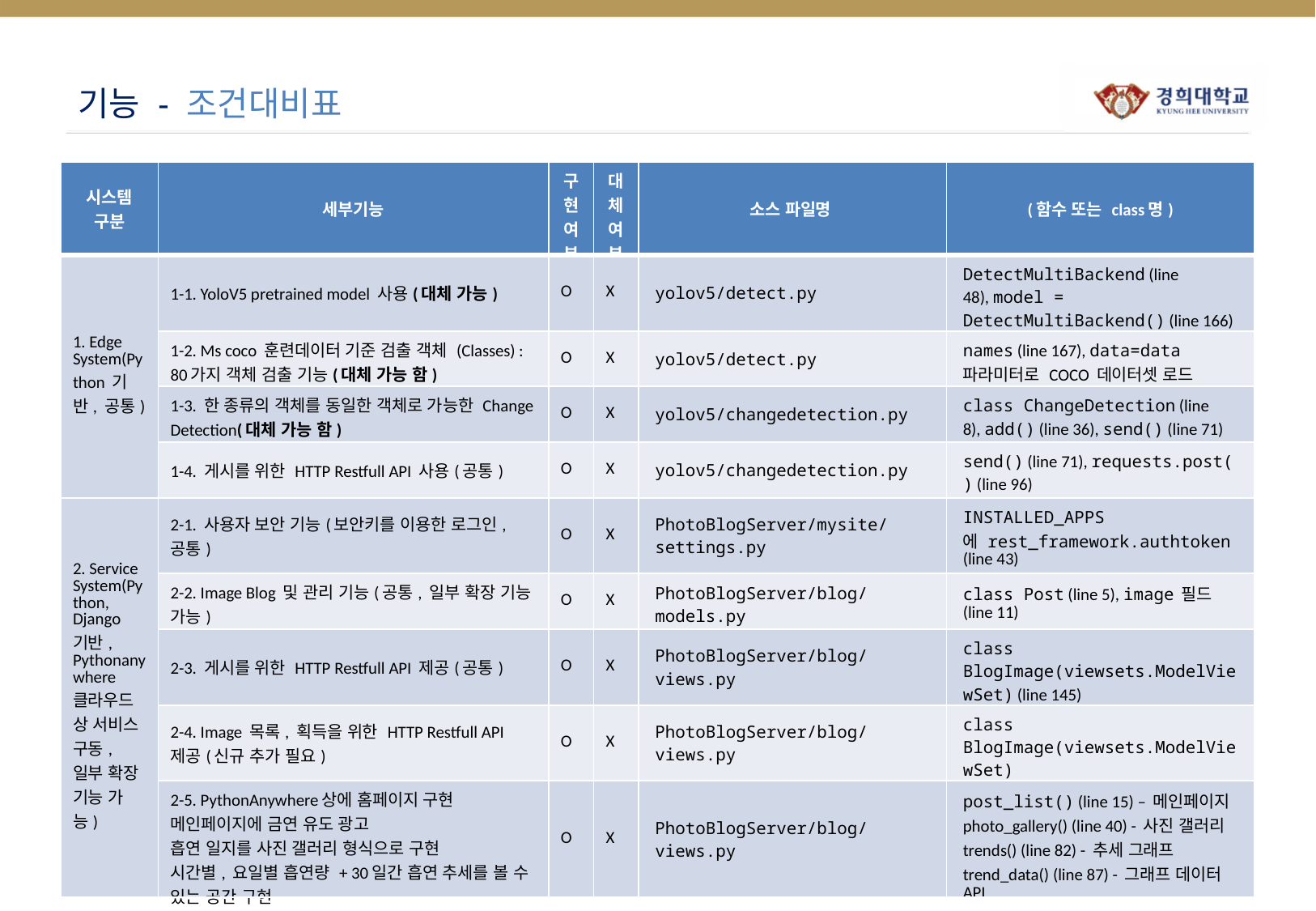

# 기능 - 조건대비표
| 시스템 구분 | 세부기능 | 구현 여부 | 대체 여부 | 소스 파일명 | (함수 또는 class명) |
| --- | --- | --- | --- | --- | --- |
| 1. Edge System(Python 기반, 공통) | 1-1. YoloV5 pretrained model 사용(대체 가능) | O | X | yolov5/detect.py | DetectMultiBackend (line 48), model = DetectMultiBackend() (line 166) |
|  | 1-2. Ms coco 훈련데이터 기준 검출 객체 (Classes) : 80가지 객체 검출 기능(대체 가능 함) | O | X | yolov5/detect.py | names (line 167), data=data 파라미터로 COCO 데이터셋 로드 |
|  | 1-3. 한 종류의 객체를 동일한 객체로 가능한 Change Detection(대체 가능 함) | O | X | yolov5/changedetection.py | class ChangeDetection (line 8), add() (line 36), send() (line 71) |
|  | 1-4. 게시를 위한 HTTP Restfull API 사용(공통) | O | X | yolov5/changedetection.py | send() (line 71), requests.post() (line 96) |
| 2. Service System(Python, Django 기반, Pythonanywhere 클라우드상 서비스 구동, 일부 확장 기능 가능) | 2-1. 사용자 보안 기능(보안키를 이용한 로그인, 공통) | O | X | PhotoBlogServer/mysite/settings.py | INSTALLED\_APPS에 rest\_framework.authtoken (line 43) |
|  | 2-2. Image Blog 및 관리 기능(공통, 일부 확장 기능 가능) | O | X | PhotoBlogServer/blog/models.py | class Post (line 5), image 필드 (line 11) |
|  | 2-3. 게시를 위한 HTTP Restfull API 제공(공통) | O | X | PhotoBlogServer/blog/views.py | class BlogImage(viewsets.ModelViewSet) (line 145) |
|  | 2-4. Image 목록, 획득을 위한 HTTP Restfull API 제공(신규 추가 필요) | O | X | PhotoBlogServer/blog/views.py | class BlogImage(viewsets.ModelViewSet) |
|  | 2-5. PythonAnywhere상에 홈페이지 구현 메인페이지에 금연 유도 광고 흡연 일지를 사진 갤러리 형식으로 구현 시간별, 요일별 흡연량 + 30일간 흡연 추세를 볼 수 있는 공간 구현 | O | X | PhotoBlogServer/blog/views.py | post\_list() (line 15) – 메인페이지 photo\_gallery() (line 40) - 사진 갤러리 trends() (line 82) - 추세 그래프 trend\_data() (line 87) - 그래프 데이터 API |
Image Processing Lab